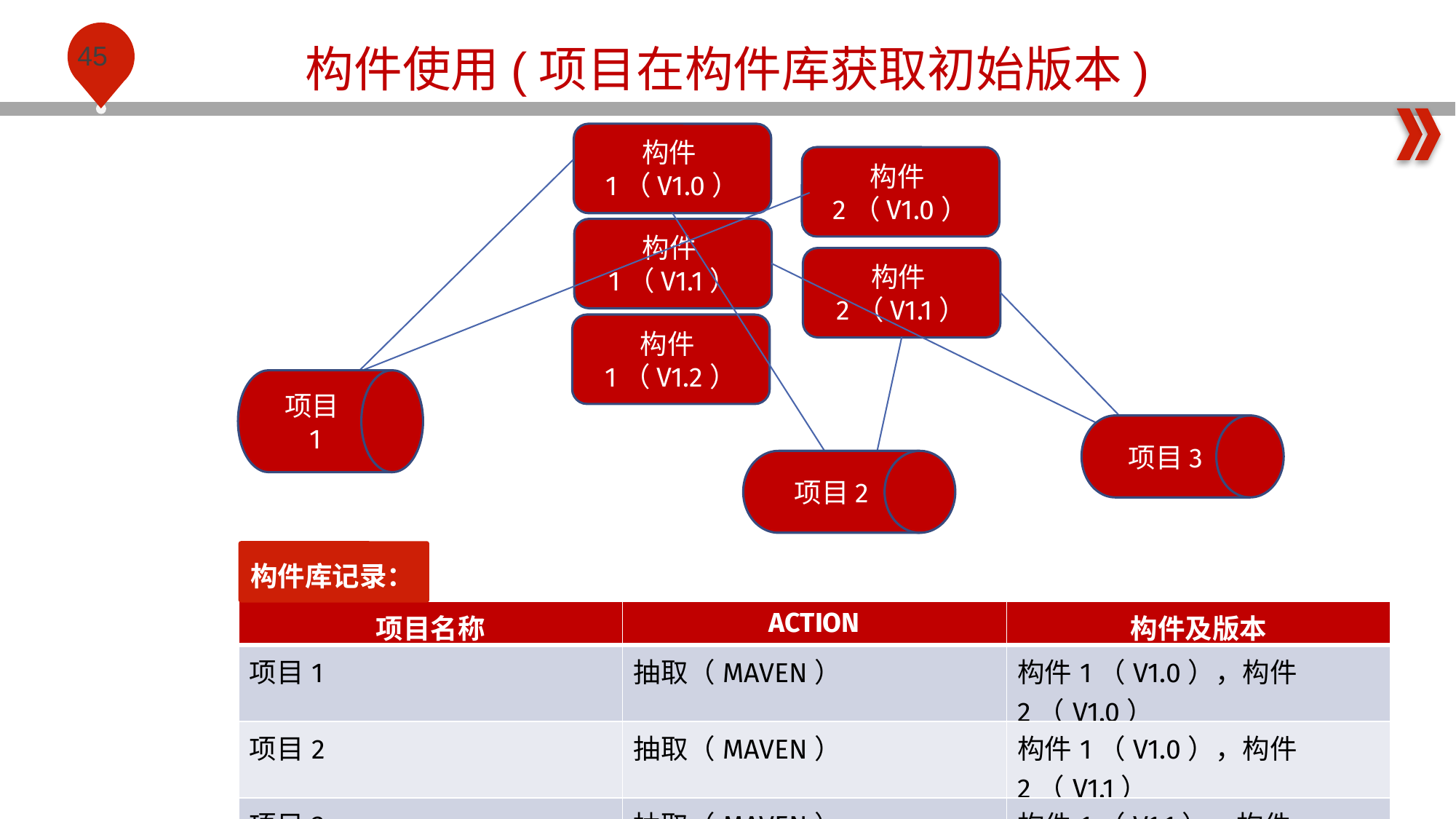

构件使用(项目在构件库获取初始版本)
构件1（V1.0）
构件2（V1.0）
构件1（V1.1）

构件2（V1.1）
构件1（V1.2）
项目1
项目3
项目2

构件库记录：
| 项目名称 | ACTION | 构件及版本 |
| --- | --- | --- |
| 项目1 | 抽取（MAVEN） | 构件1（V1.0），构件2（V1.0） |
| 项目2 | 抽取（MAVEN） | 构件1（V1.0），构件2（V1.1） |
| 项目3 | 抽取（MAVEN） | 构件1（V1.1），构件2（V1.1） |